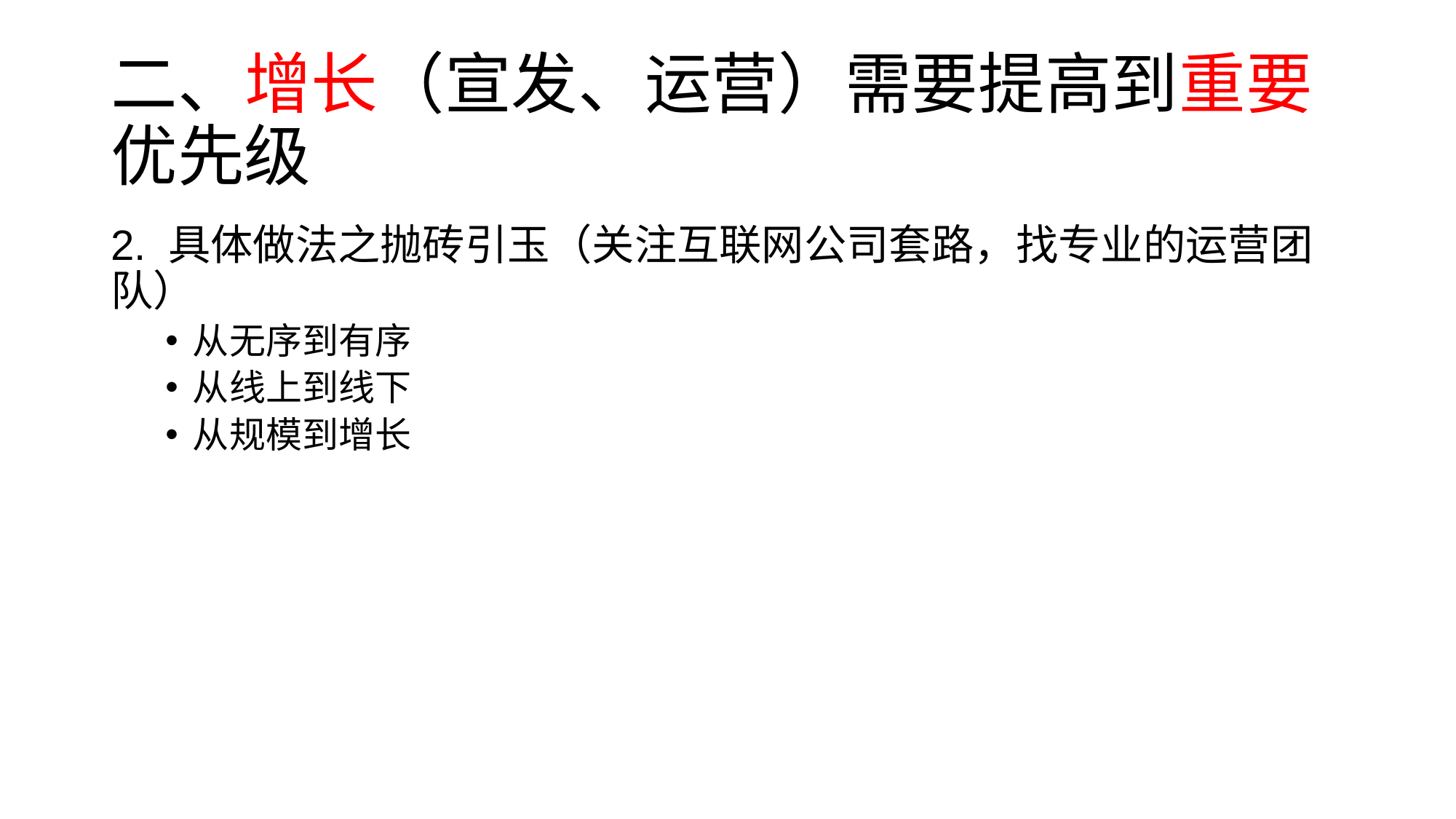

# 二、增长（宣发、运营）需要提高到重要优先级
2. 具体做法之抛砖引玉（关注互联网公司套路，找专业的运营团队）
从无序到有序
从线上到线下
从规模到增长